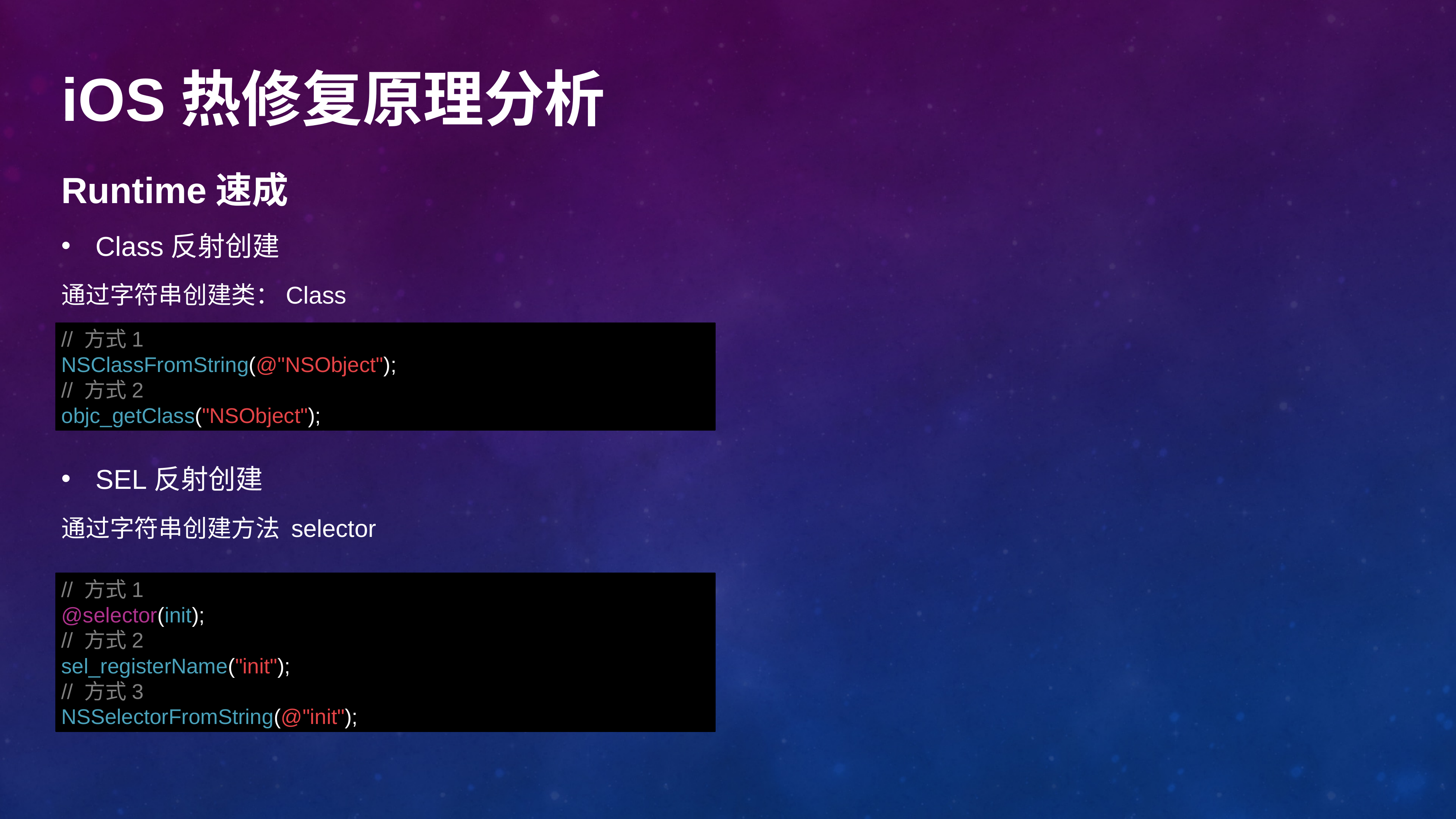

#
iOS热修复原理分析
Runtime速成
Class反射创建
通过字符串创建类：Class
// 方式1
NSClassFromString(@"NSObject");
// 方式2
objc_getClass("NSObject");
SEL反射创建
通过字符串创建方法 selector
// 方式1
@selector(init);
// 方式2
sel_registerName("init");
// 方式3
NSSelectorFromString(@"init");